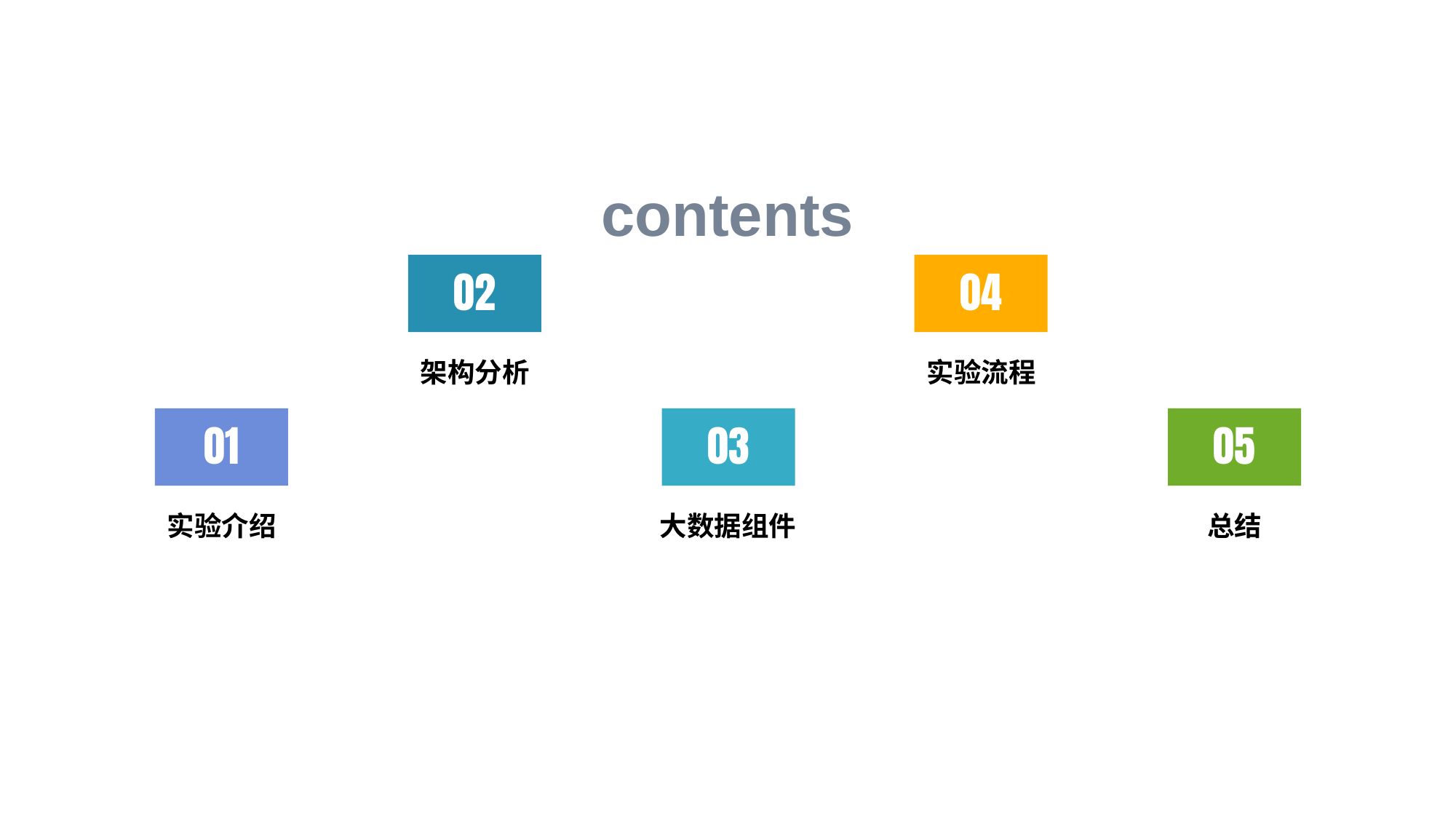

contents
02
04
架构分析
实验流程
01
03
05
实验介绍
大数据组件
总结